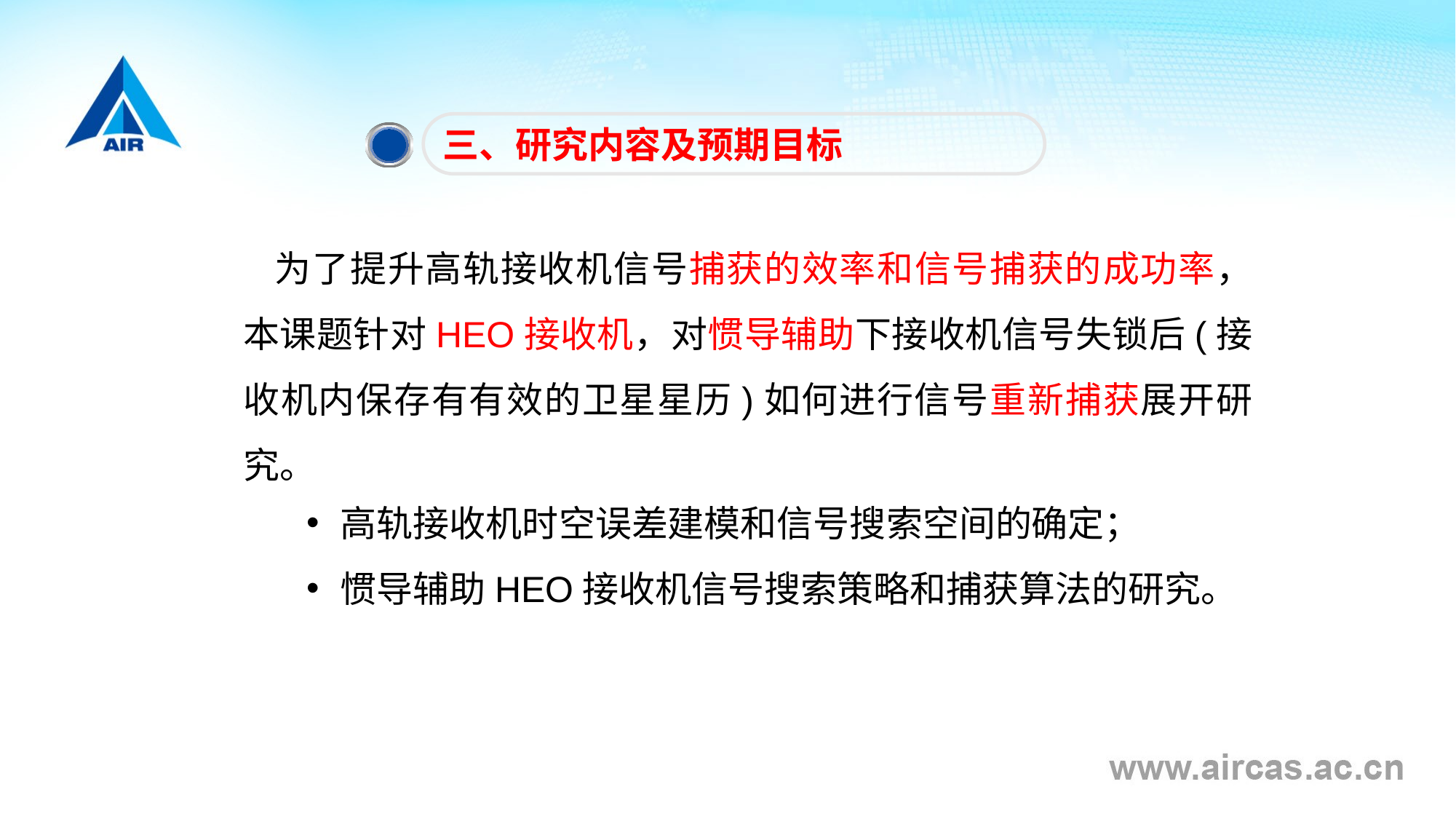

三、研究内容及预期目标

为了提升高轨接收机信号捕获的效率和信号捕获的成功率，本课题针对HEO接收机，对惯导辅助下接收机信号失锁后(接收机内保存有有效的卫星星历)如何进行信号重新捕获展开研究。
高轨接收机时空误差建模和信号搜索空间的确定；
惯导辅助HEO接收机信号搜索策略和捕获算法的研究。